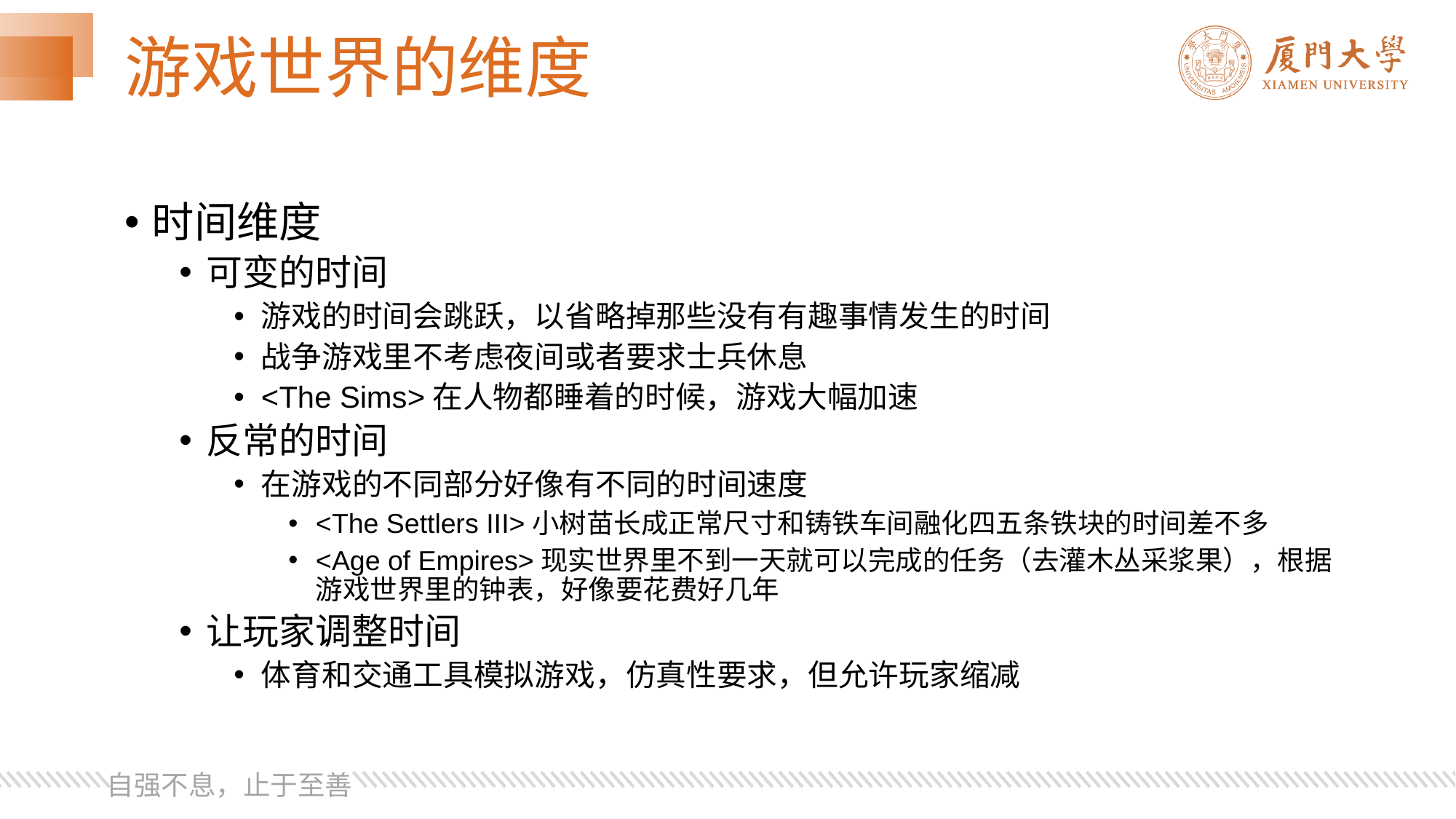

# 游戏世界的维度
时间维度
可变的时间
游戏的时间会跳跃，以省略掉那些没有有趣事情发生的时间
战争游戏里不考虑夜间或者要求士兵休息
<The Sims>在人物都睡着的时候，游戏大幅加速
反常的时间
在游戏的不同部分好像有不同的时间速度
<The Settlers III>小树苗长成正常尺寸和铸铁车间融化四五条铁块的时间差不多
<Age of Empires>现实世界里不到一天就可以完成的任务（去灌木丛采浆果），根据游戏世界里的钟表，好像要花费好几年
让玩家调整时间
体育和交通工具模拟游戏，仿真性要求，但允许玩家缩减